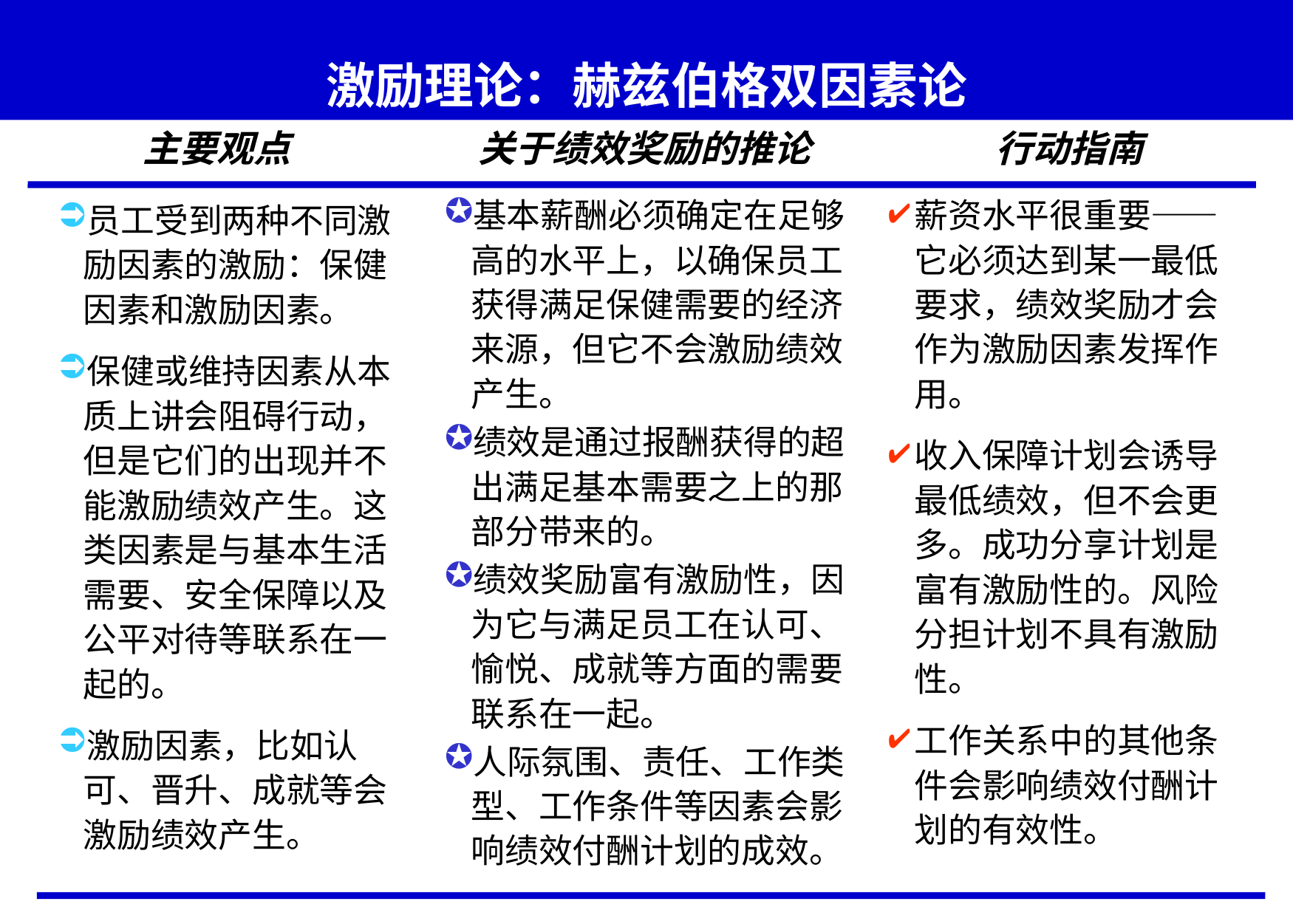

# 激励理论：赫兹伯格双因素论
主要观点
关于绩效奖励的推论
行动指南

基本薪酬必须确定在足够高的水平上，以确保员工获得满足保健需要的经济来源，但它不会激励绩效产生。
绩效是通过报酬获得的超出满足基本需要之上的那部分带来的。
绩效奖励富有激励性，因为它与满足员工在认可、愉悦、成就等方面的需要联系在一起。
人际氛围、责任、工作类型、工作条件等因素会影响绩效付酬计划的成效。
薪资水平很重要——它必须达到某一最低要求，绩效奖励才会作为激励因素发挥作用。
收入保障计划会诱导最低绩效，但不会更多。成功分享计划是富有激励性的。风险分担计划不具有激励性。
工作关系中的其他条件会影响绩效付酬计划的有效性。
员工受到两种不同激励因素的激励：保健因素和激励因素。
保健或维持因素从本质上讲会阻碍行动，但是它们的出现并不能激励绩效产生。这类因素是与基本生活需要、安全保障以及公平对待等联系在一起的。
激励因素，比如认可、晋升、成就等会激励绩效产生。